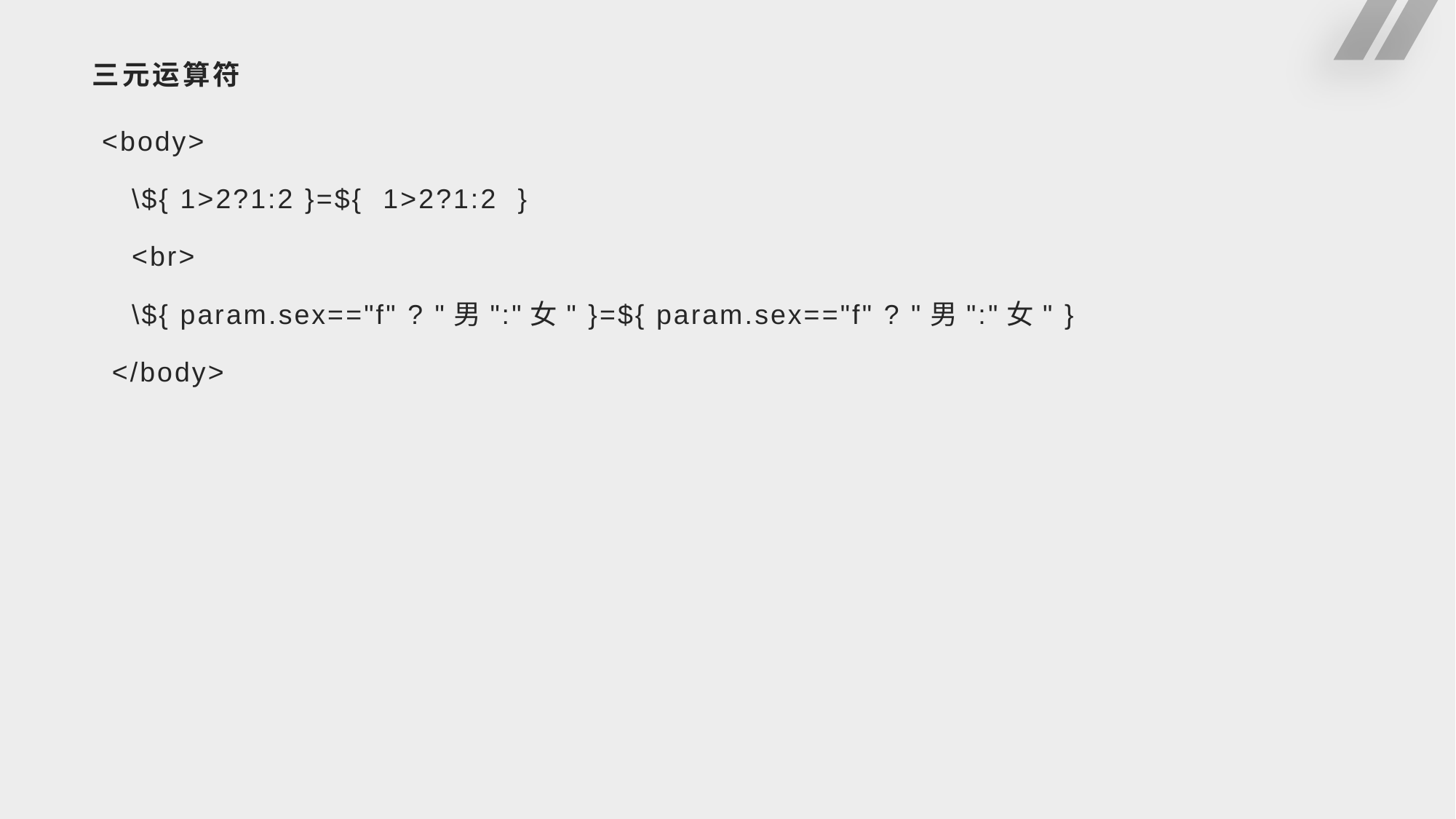

# 三元运算符
 <body>
    \${ 1>2?1:2 }=${  1>2?1:2  }
    <br>
    \${ param.sex=="f" ? "男":"女" }=${ param.sex=="f" ? "男":"女" }
  </body>